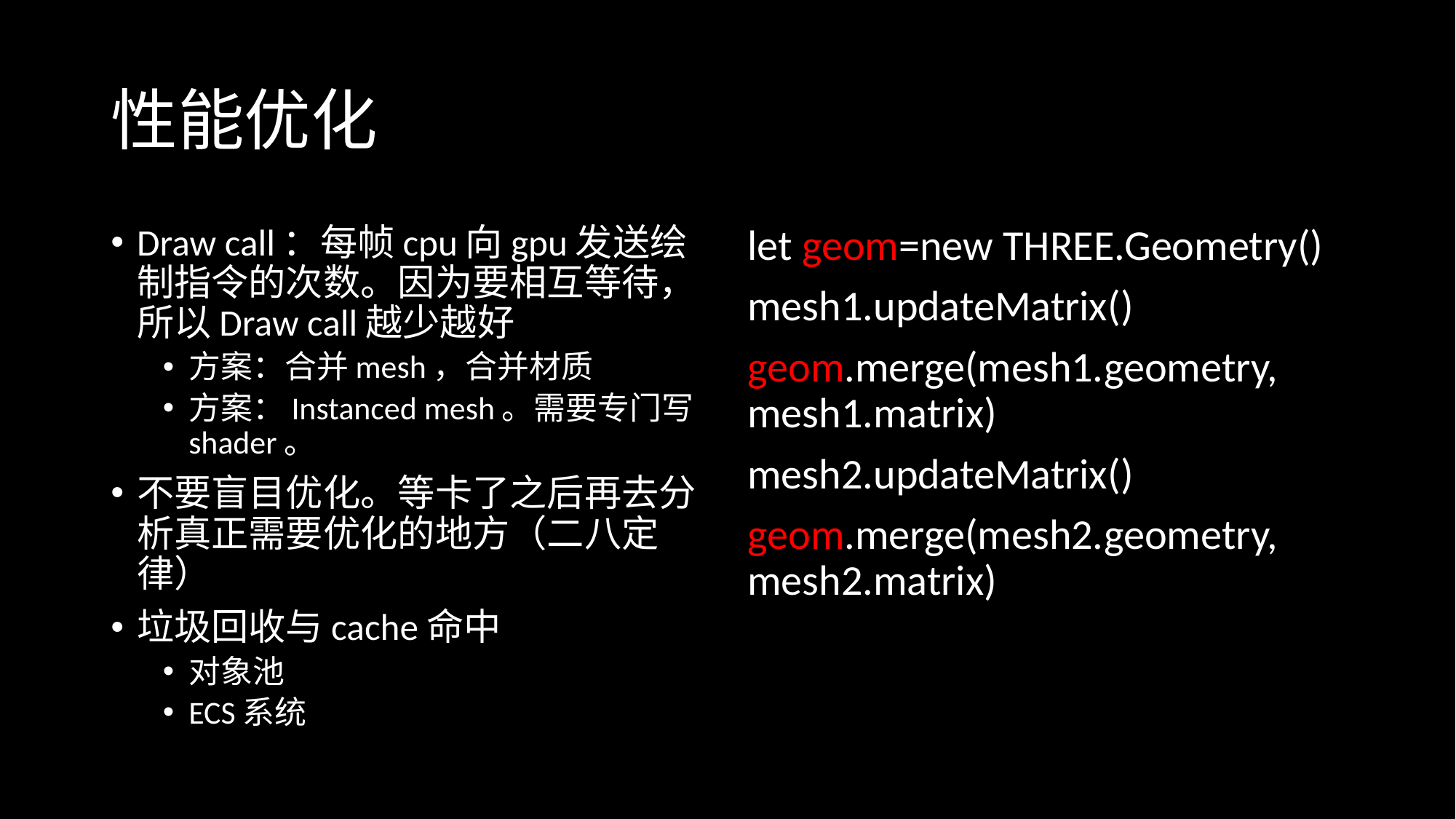

# 性能优化
Draw call：每帧cpu向gpu发送绘制指令的次数。因为要相互等待，所以Draw call越少越好
方案：合并mesh，合并材质
方案：Instanced mesh。需要专门写shader。
不要盲目优化。等卡了之后再去分析真正需要优化的地方（二八定律）
垃圾回收与cache命中
对象池
ECS系统
let geom=new THREE.Geometry()
mesh1.updateMatrix()
geom.merge(mesh1.geometry, mesh1.matrix)
mesh2.updateMatrix()
geom.merge(mesh2.geometry, mesh2.matrix)